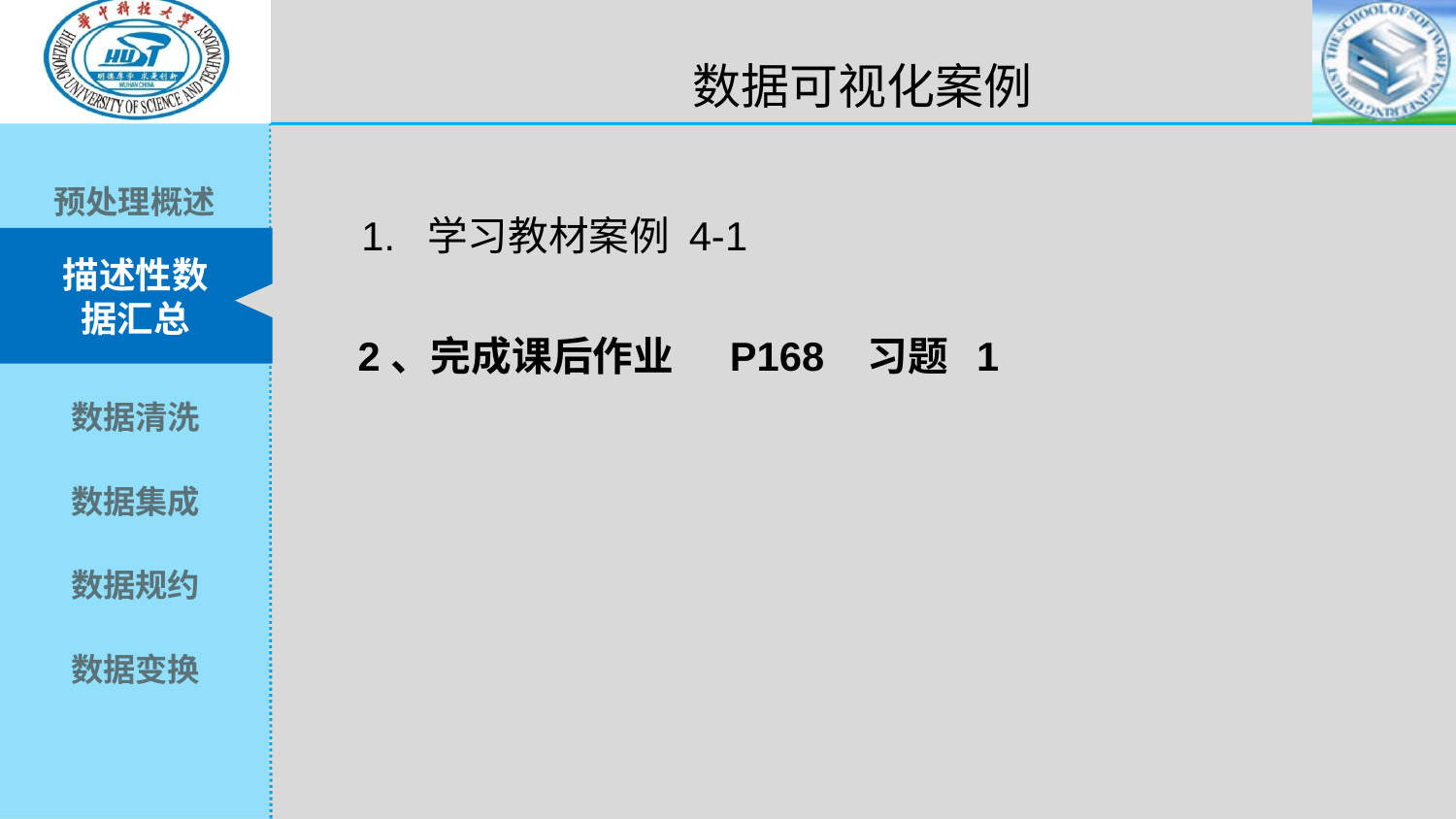

数据可视化案例
1.  学习教材案例 4-1
2、完成课后作业     P168   习题  1